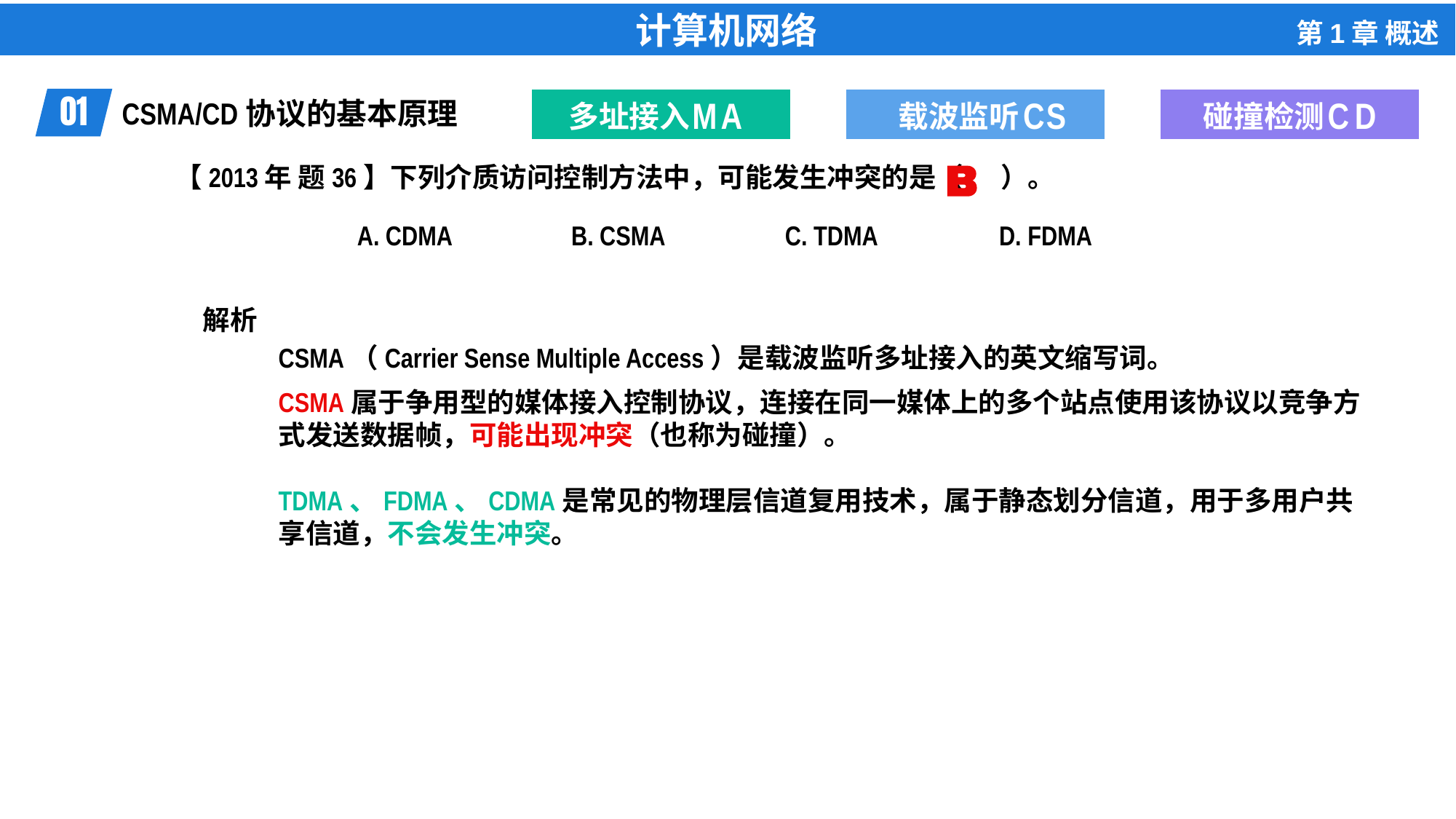

M
A

多址接入
C
S

载波监听
C
D

碰撞检测
C
D

碰撞检测
01
CSMA/CD协议的基本原理
【2013年 题36】下列介质访问控制方法中，可能发生冲突的是（      ）。
B
A. CDMA
B. CSMA
C. TDMA
D. FDMA
解析
CSMA（Carrier Sense Multiple Access）是载波监听多址接入的英文缩写词。
CSMA属于争用型的媒体接入控制协议，连接在同一媒体上的多个站点使用该协议以竞争方式发送数据帧，可能出现冲突（也称为碰撞）。
TDMA、FDMA、CDMA是常见的物理层信道复用技术，属于静态划分信道，用于多用户共享信道，不会发生冲突。